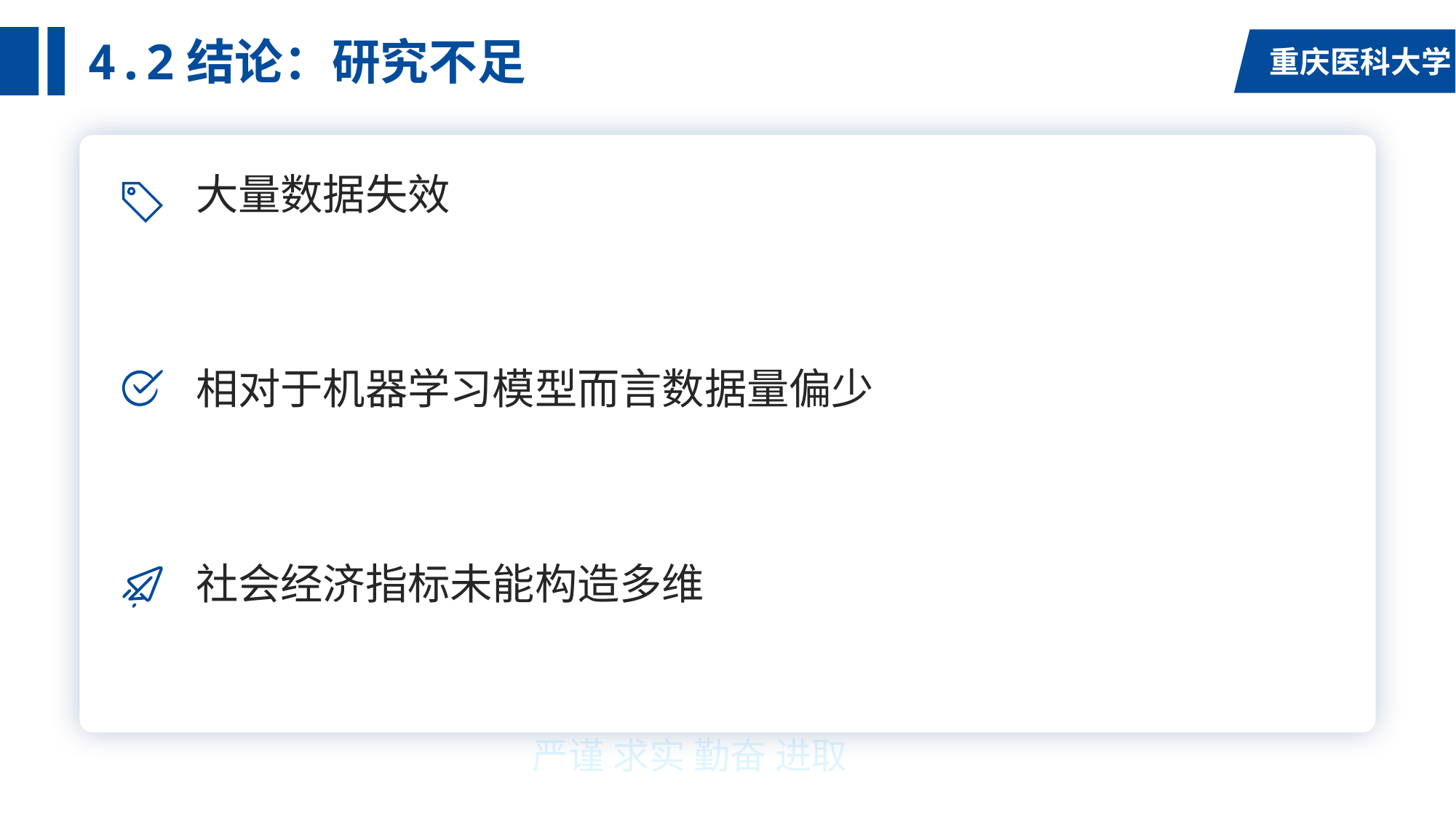

# 4.2结论：研究不足

大量数据失效

相对于机器学习模型而言数据量偏少

社会经济指标未能构造多维